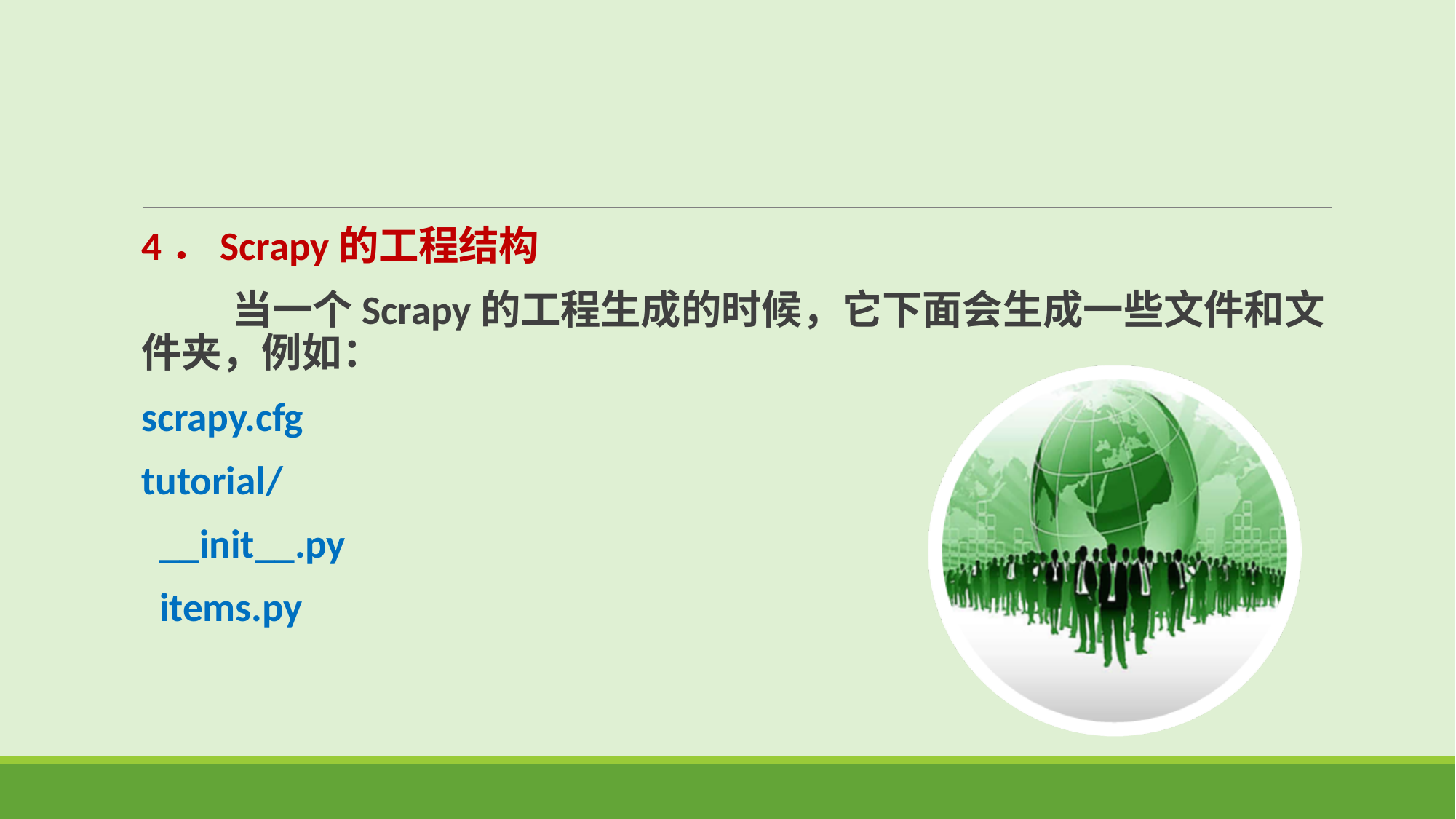

4．Scrapy的工程结构
         当一个Scrapy的工程生成的时候，它下面会生成一些文件和文件夹，例如：
scrapy.cfg
tutorial/
  __init__.py
  items.py